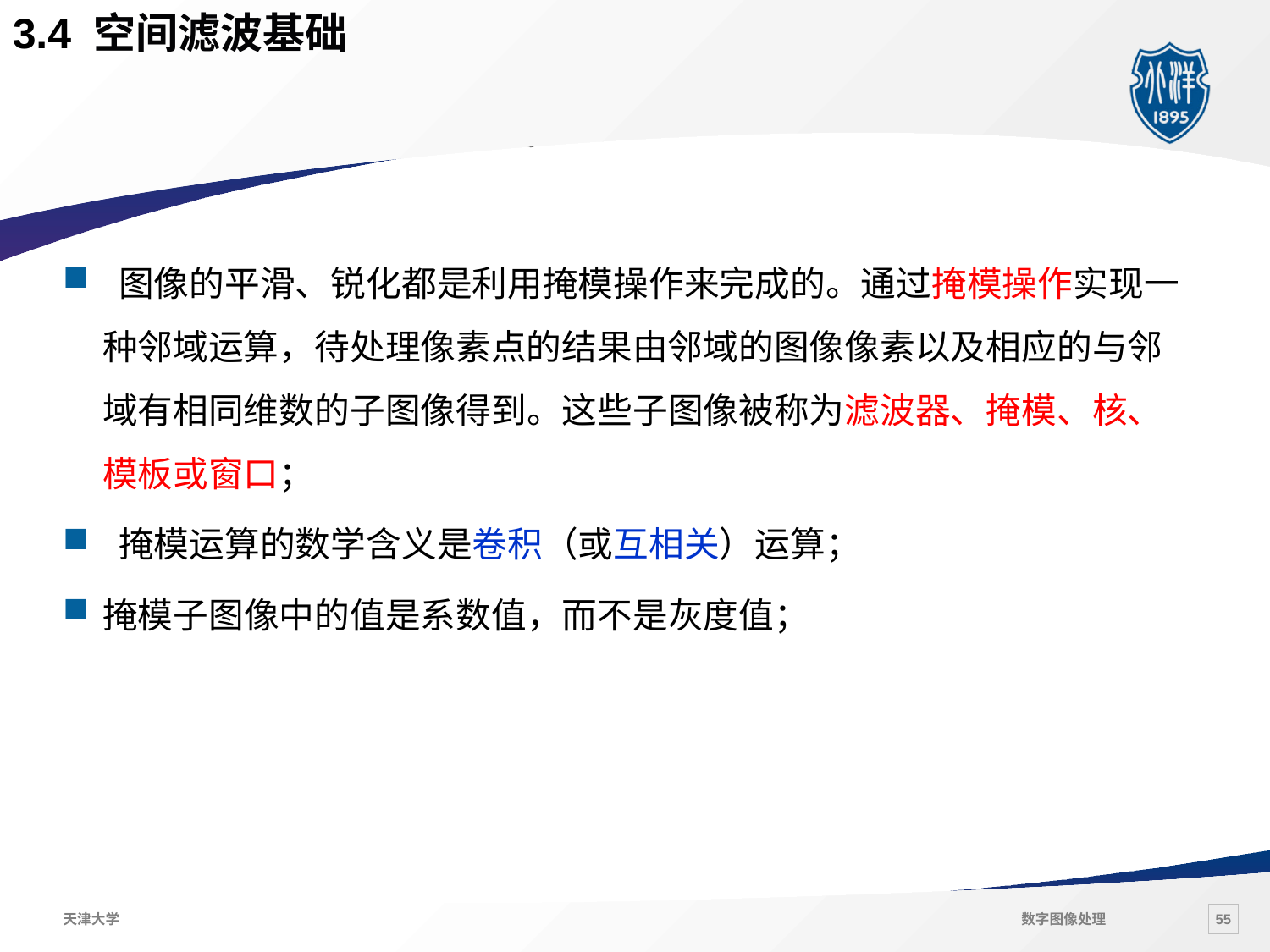

3.4 空间滤波基础
#
 图像的平滑、锐化都是利用掩模操作来完成的。通过掩模操作实现一种邻域运算，待处理像素点的结果由邻域的图像像素以及相应的与邻域有相同维数的子图像得到。这些子图像被称为滤波器、掩模、核、模板或窗口；
 掩模运算的数学含义是卷积（或互相关）运算；
掩模子图像中的值是系数值，而不是灰度值；